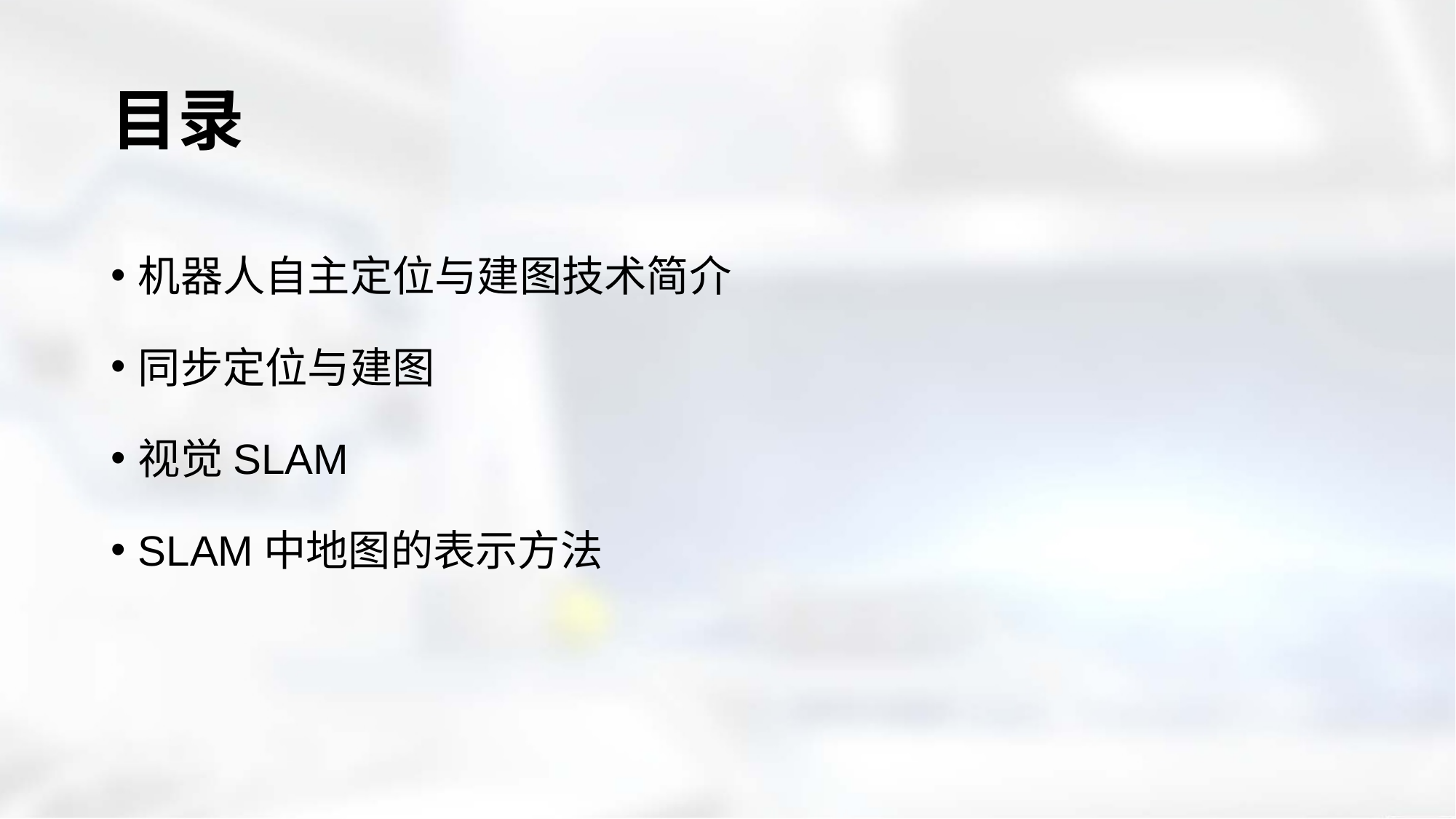

# 目录
机器人自主定位与建图技术简介
同步定位与建图
视觉SLAM
SLAM中地图的表示方法